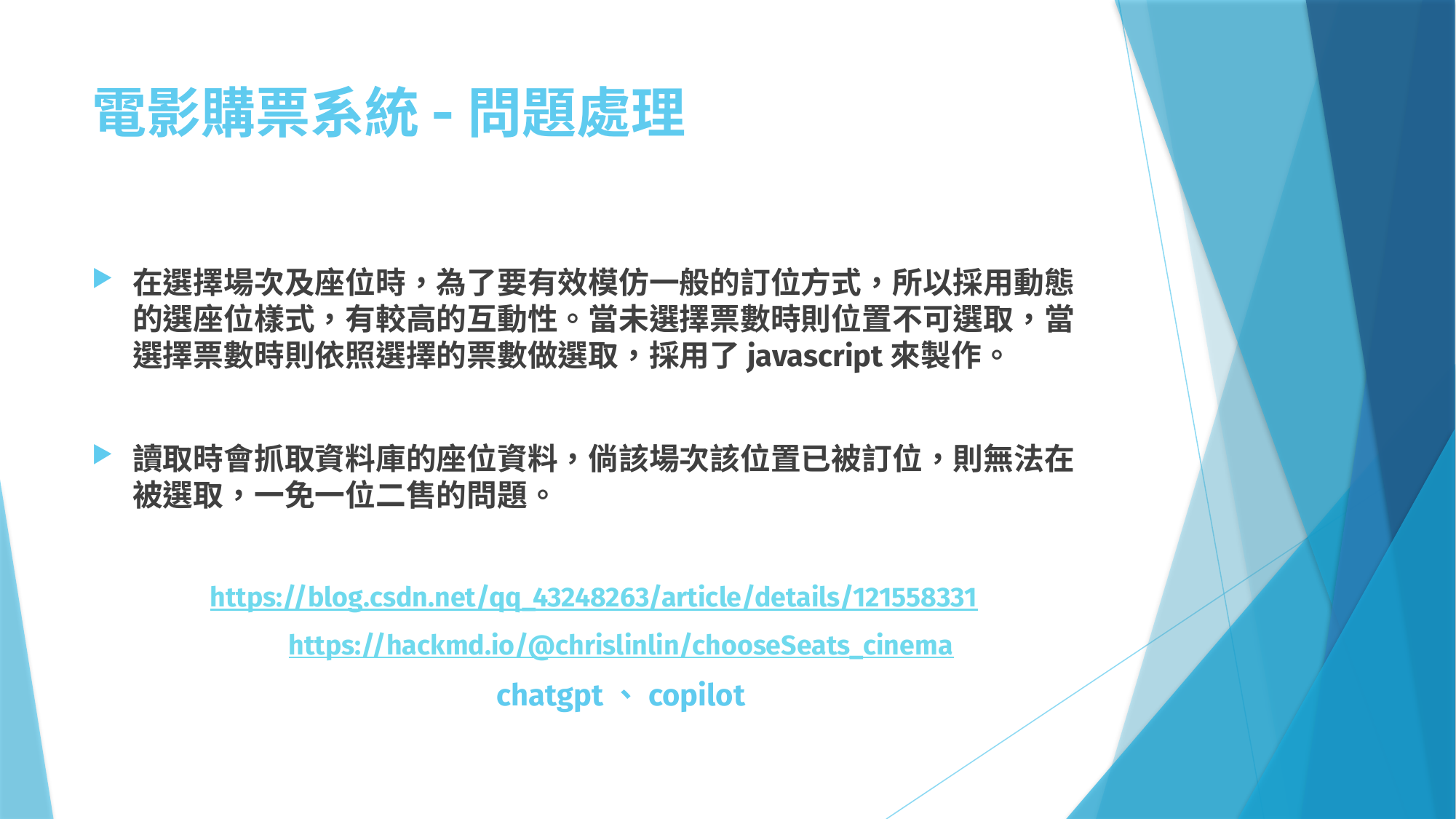

# 電影購票系統-問題處理
在選擇場次及座位時，為了要有效模仿一般的訂位方式，所以採用動態的選座位樣式，有較高的互動性。當未選擇票數時則位置不可選取，當選擇票數時則依照選擇的票數做選取，採用了javascript來製作。

讀取時會抓取資料庫的座位資料，倘該場次該位置已被訂位，則無法在被選取，一免一位二售的問題。

https://blog.csdn.net/qq_43248263/article/details/121558331
https://hackmd.io/@chrislinlin/chooseSeats_cinema
chatgpt、copilot